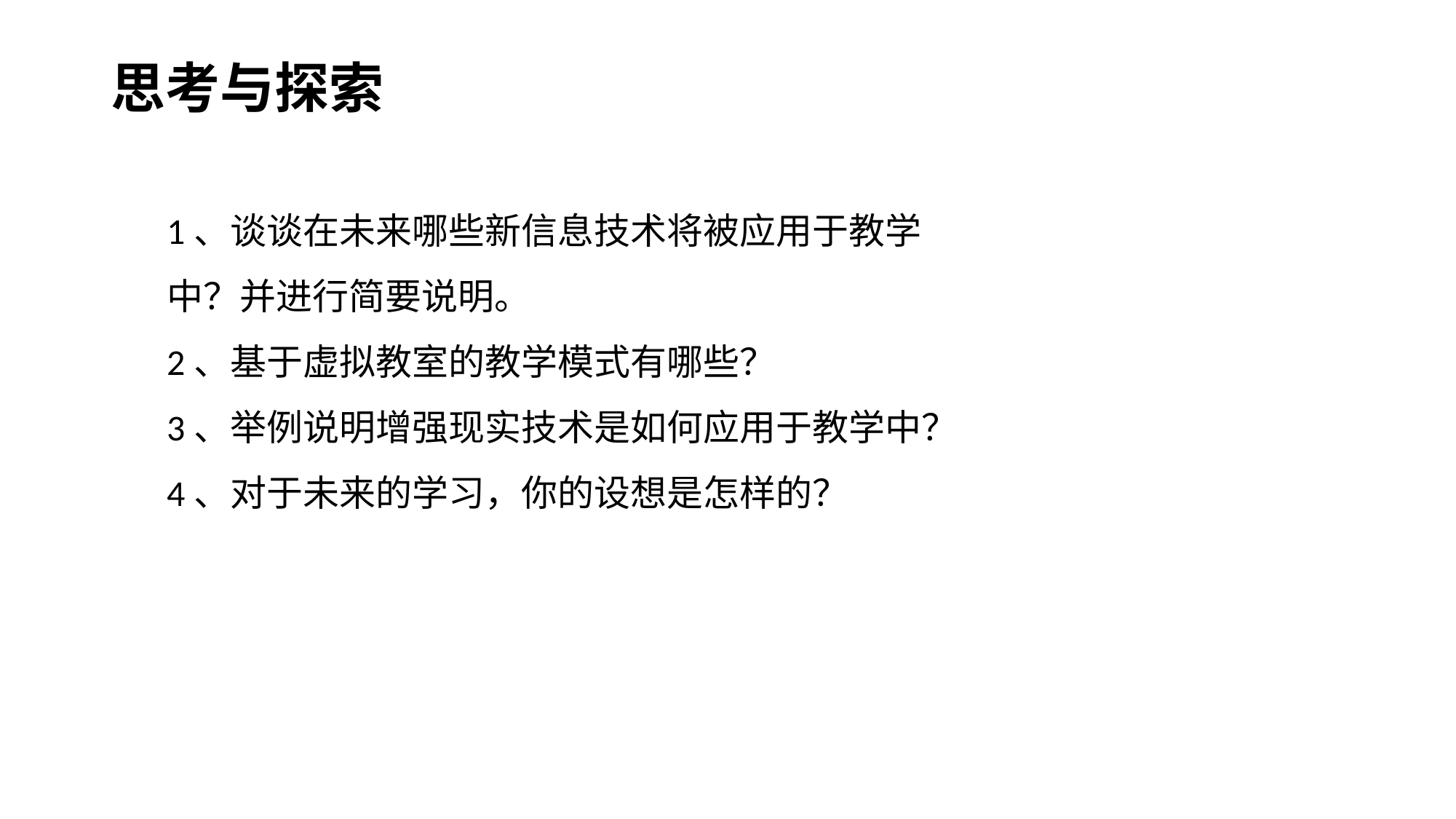

# 思考与探索
1、谈谈在未来哪些新信息技术将被应用于教学中？并进行简要说明。
2、基于虚拟教室的教学模式有哪些？
3、举例说明增强现实技术是如何应用于教学中？
4、对于未来的学习，你的设想是怎样的？